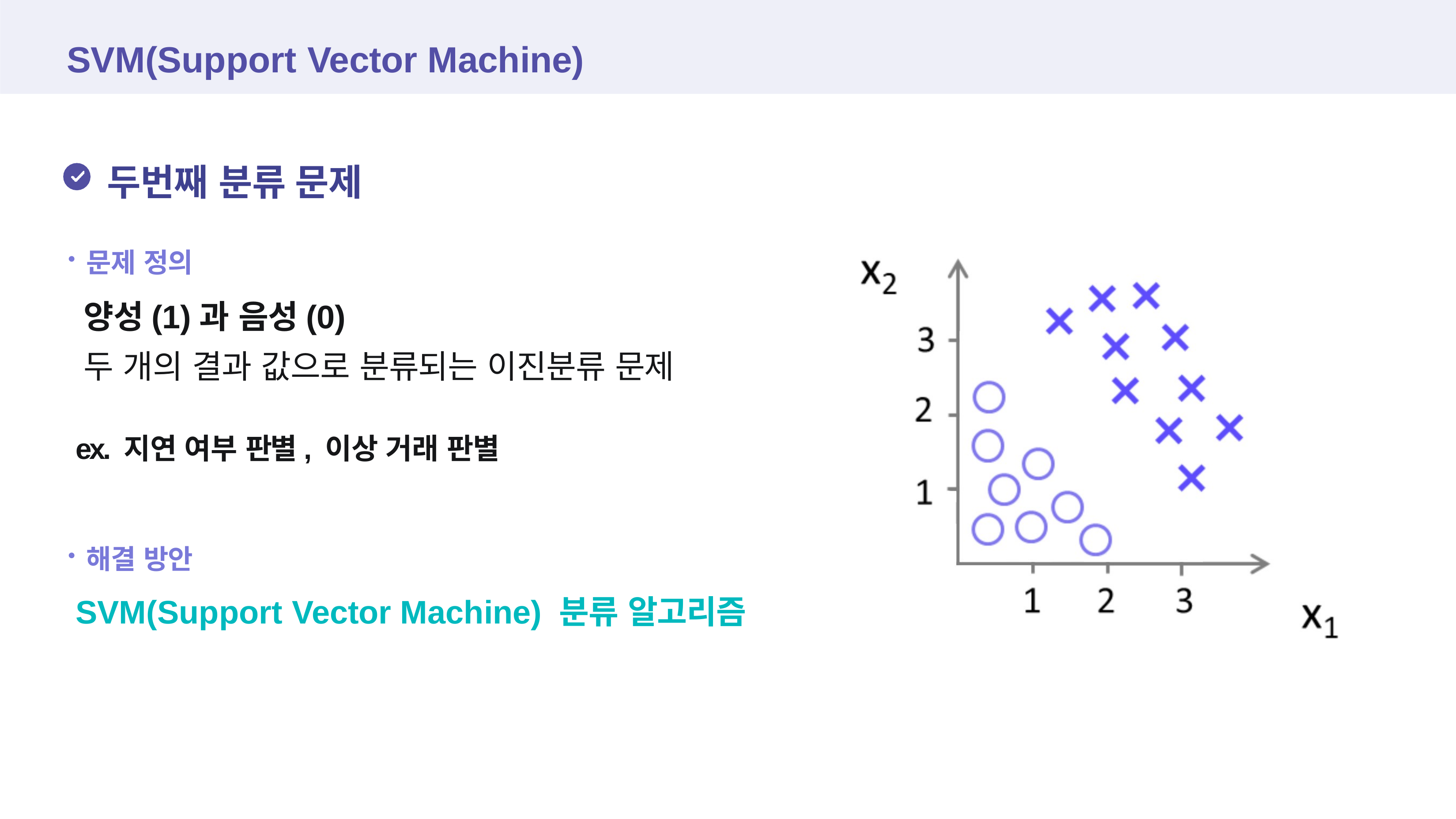

# SVM(Support Vector Machine)
두번째 분류 문제
문제 정의
 양성(1)과 음성(0)
 두 개의 결과 값으로 분류되는 이진분류 문제
 ex. 지연 여부 판별, 이상 거래 판별

해결 방안
 SVM(Support Vector Machine) 분류 알고리즘